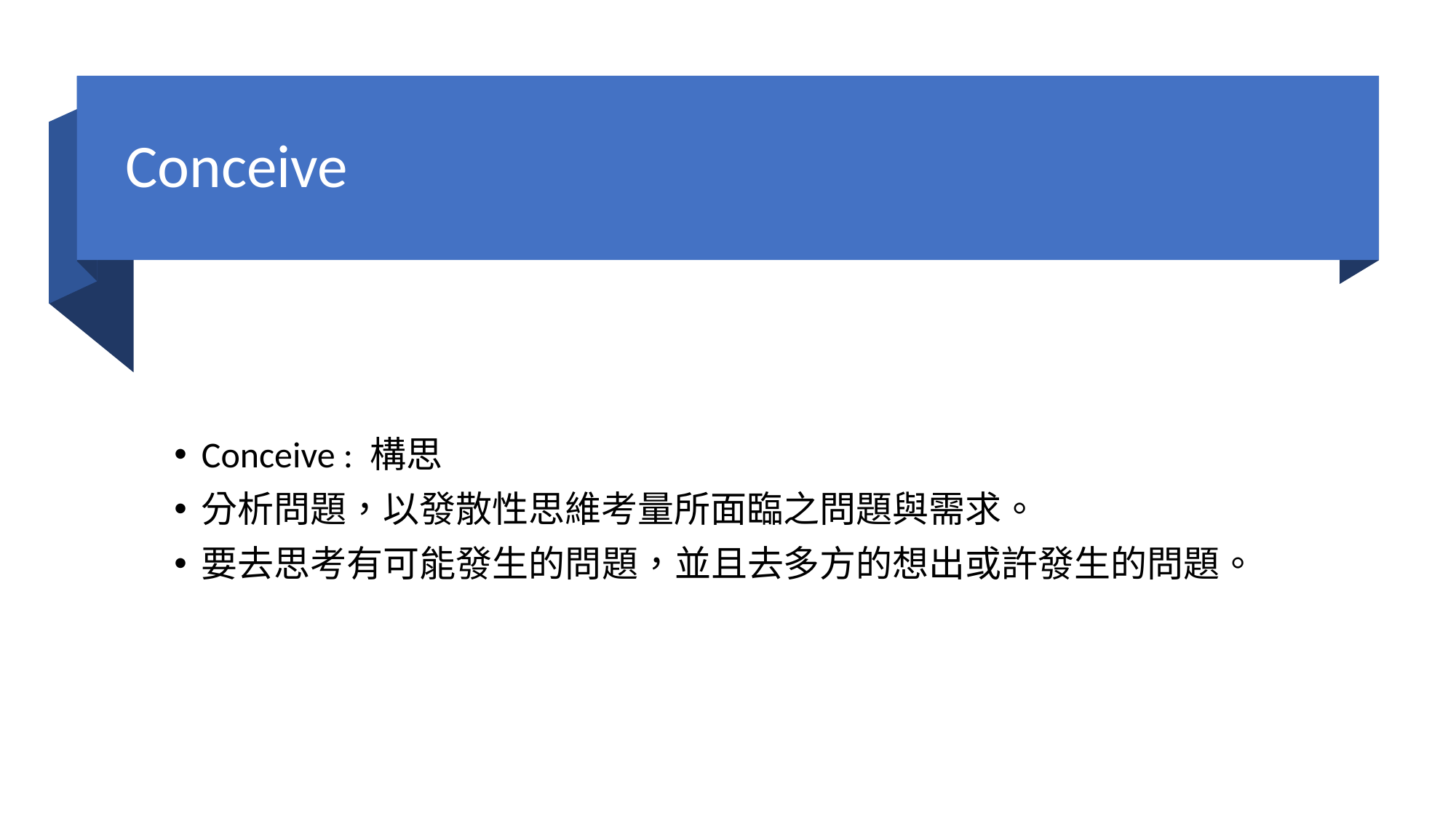

# Conceive

Conceive : 構思
分析問題，以發散性思維考量所面臨之問題與需求。
要去思考有可能發生的問題，並且去多方的想出或許發生的問題。